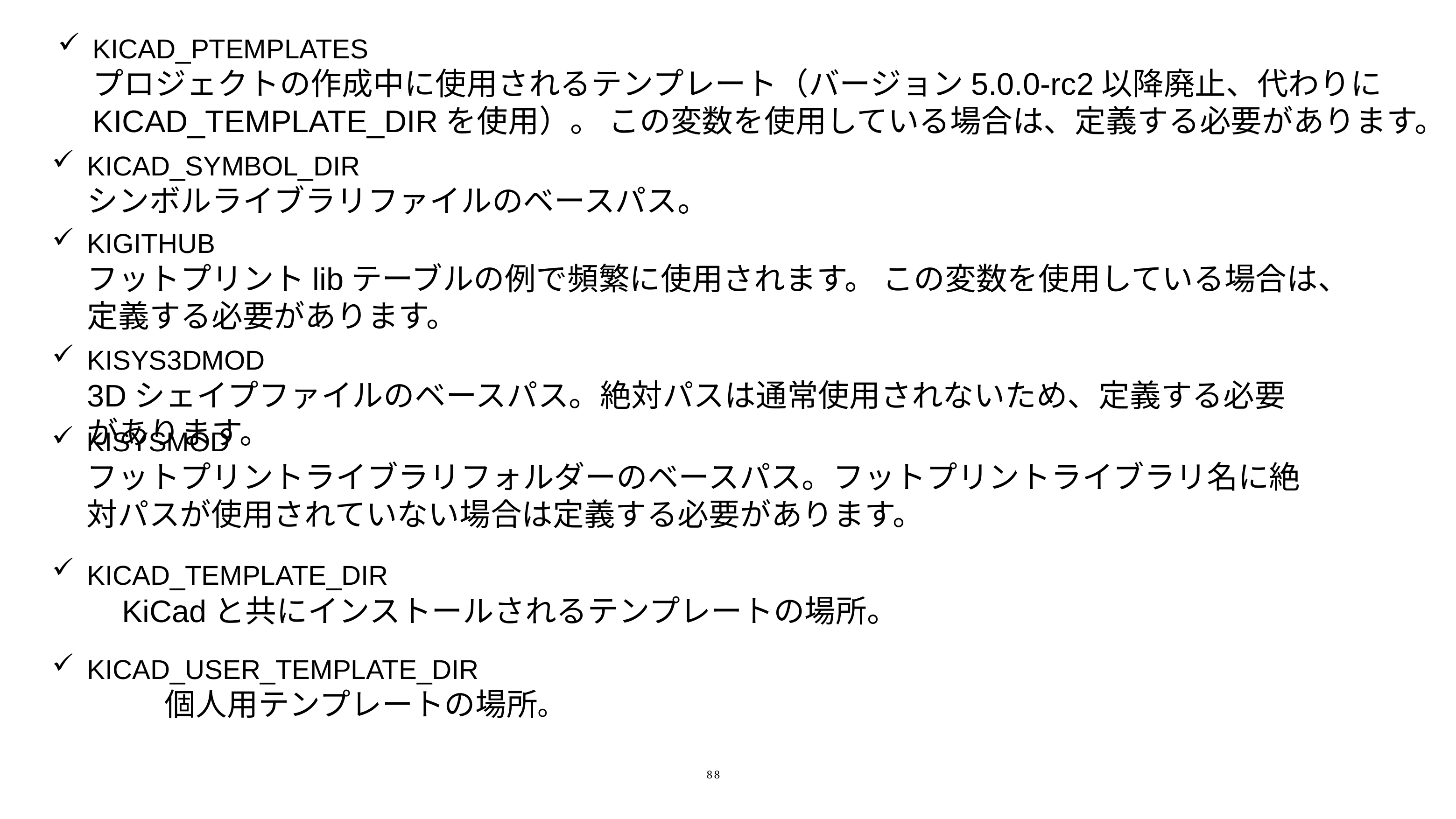

KICAD_PTEMPLATES
プロジェクトの作成中に使用されるテンプレート（バージョン5.0.0-rc2以降廃止、代わりにKICAD_TEMPLATE_DIRを使用）。 この変数を使用している場合は、定義する必要があります。
KICAD_SYMBOL_DIR
シンボルライブラリファイルのベースパス。
KIGITHUB
フットプリントlibテーブルの例で頻繁に使用されます。 この変数を使用している場合は、定義する必要があります。
KISYS3DMOD
3Dシェイプファイルのベースパス。絶対パスは通常使用されないため、定義する必要があります。
KISYSMOD
フットプリントライブラリフォルダーのベースパス。フットプリントライブラリ名に絶対パスが使用されていない場合は定義する必要があります。
KICAD_TEMPLATE_DIR
	KiCadと共にインストールされるテンプレートの場所。
KICAD_USER_TEMPLATE_DIR
　　　　個人用テンプレートの場所。
88